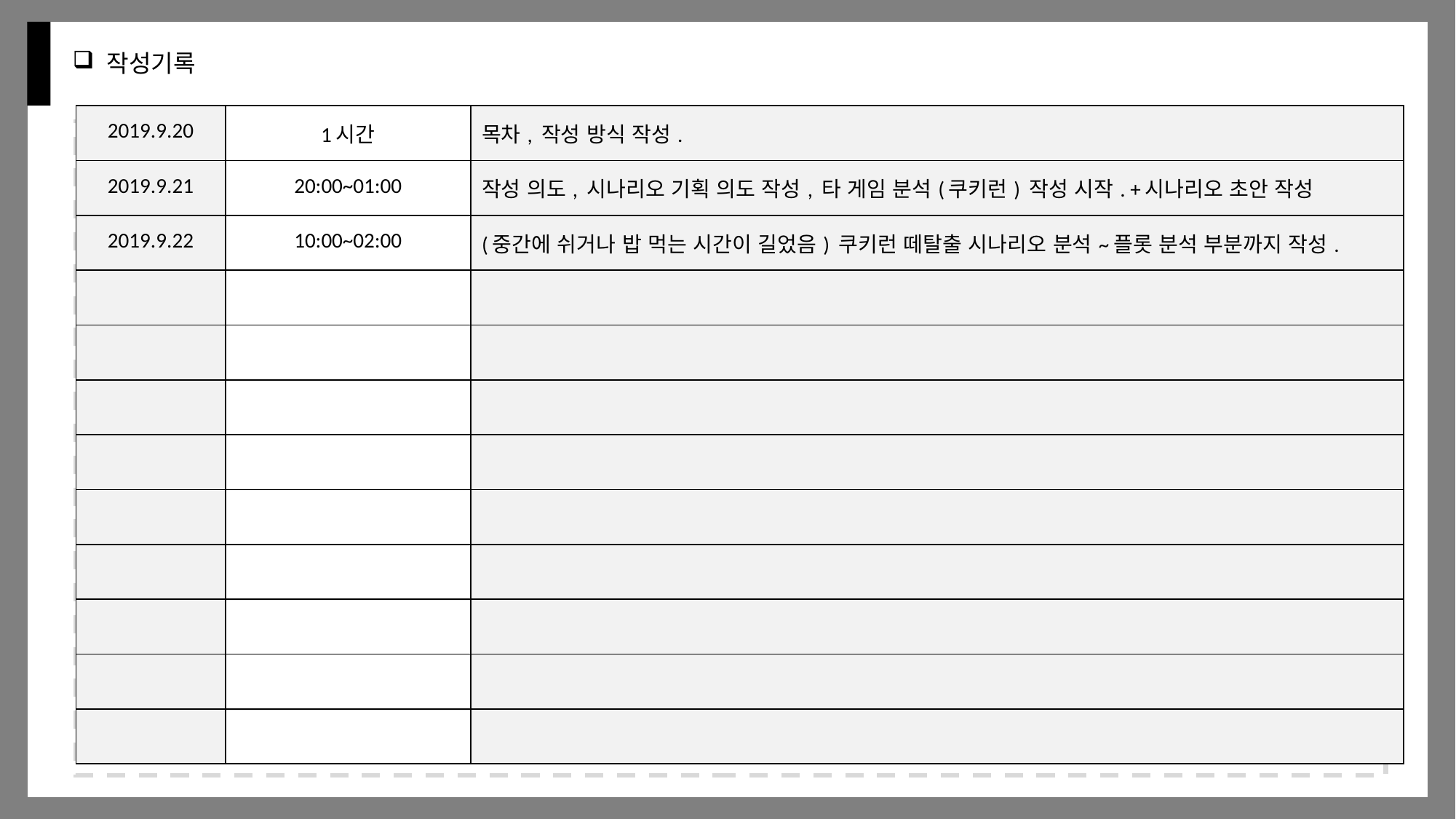

# 작성기록
| 2019.9.20 | 1시간 | 목차, 작성 방식 작성. |
| --- | --- | --- |
| 2019.9.21 | 20:00~01:00 | 작성 의도, 시나리오 기획 의도 작성, 타 게임 분석(쿠키런) 작성 시작. +시나리오 초안 작성 |
| 2019.9.22 | 10:00~02:00 | (중간에 쉬거나 밥 먹는 시간이 길었음) 쿠키런 떼탈출 시나리오 분석~플롯 분석 부분까지 작성. |
|  |  |  |
|  |  |  |
|  |  |  |
|  |  |  |
|  |  |  |
|  |  |  |
|  |  |  |
|  |  |  |
|  |  |  |